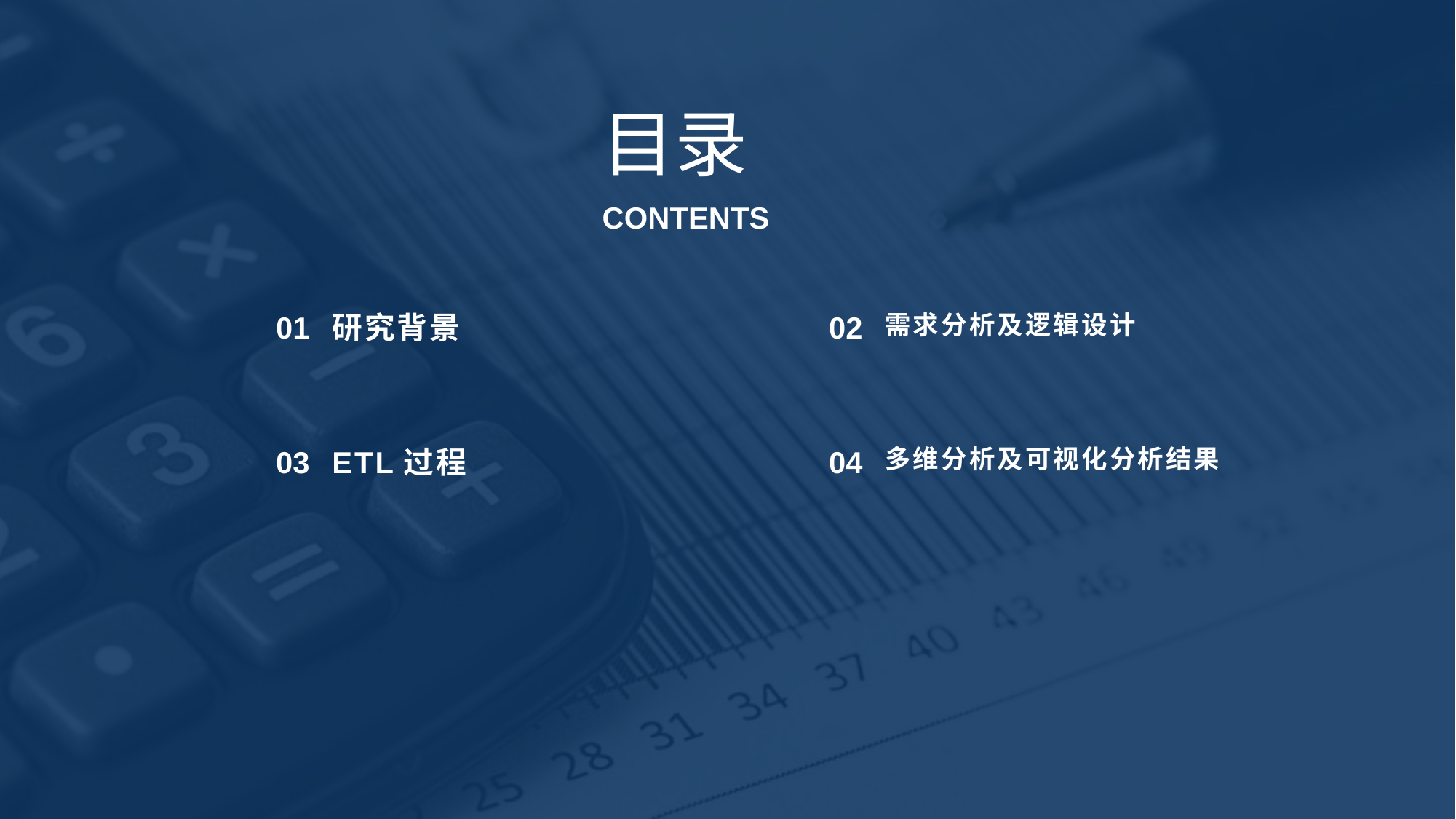

目录
CONTENTS
01
研究背景
02
需求分析及逻辑设计
03
ETL过程
04
多维分析及可视化分析结果